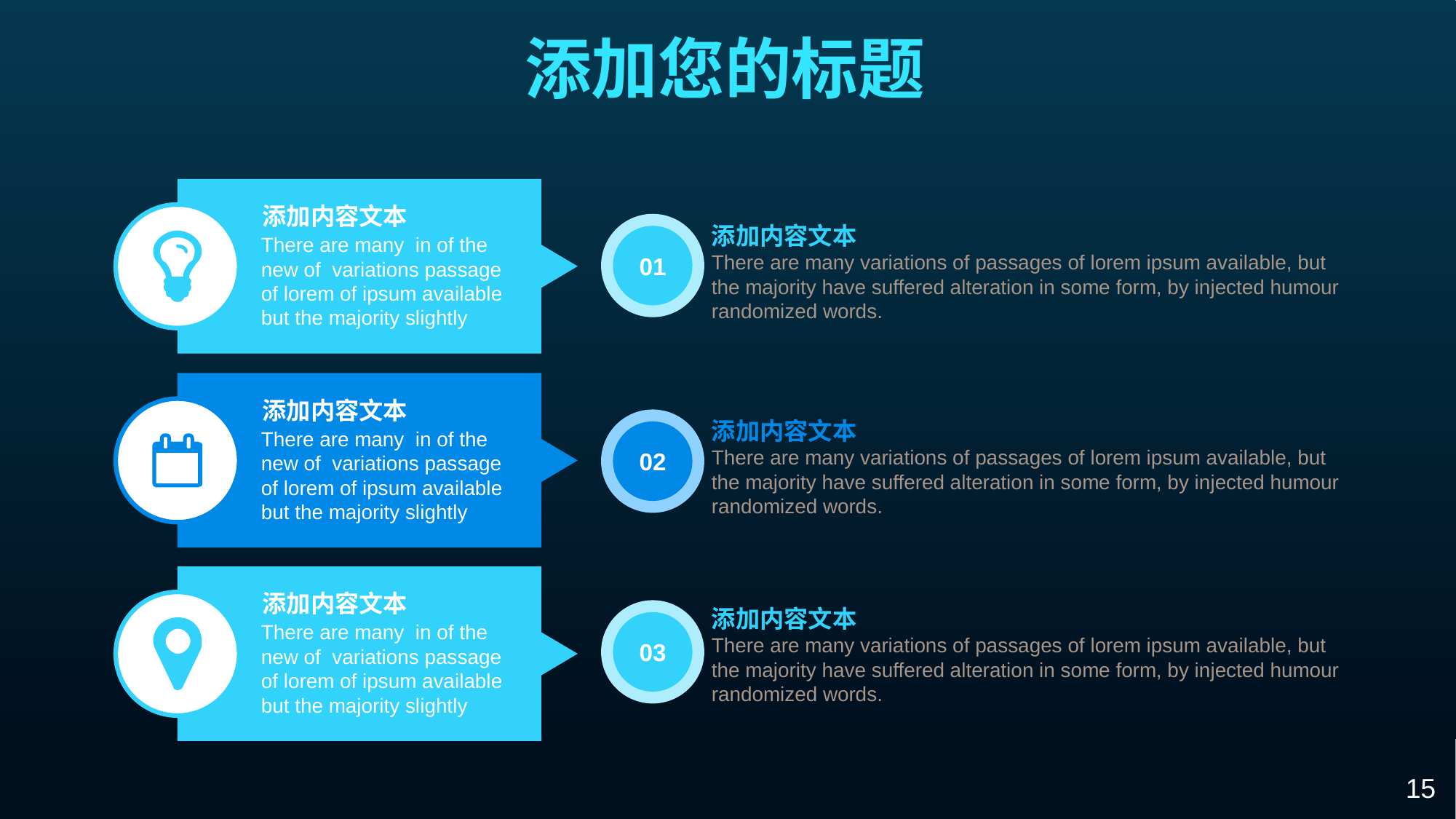

添加您的标题

添加内容文本
There are many  in of the new of  variations passage of lorem of ipsum available but the majority slightly

01
添加内容文本
There are many variations of passages of lorem ipsum available, but the majority have suffered alteration in some form, by injected humour randomized words.

添加内容文本
There are many  in of the new of  variations passage of lorem of ipsum available but the majority slightly

02
添加内容文本
There are many variations of passages of lorem ipsum available, but the majority have suffered alteration in some form, by injected humour randomized words.

添加内容文本
There are many  in of the new of  variations passage of lorem of ipsum available but the majority slightly

添加内容文本
There are many variations of passages of lorem ipsum available, but the majority have suffered alteration in some form, by injected humour randomized words.

03
15